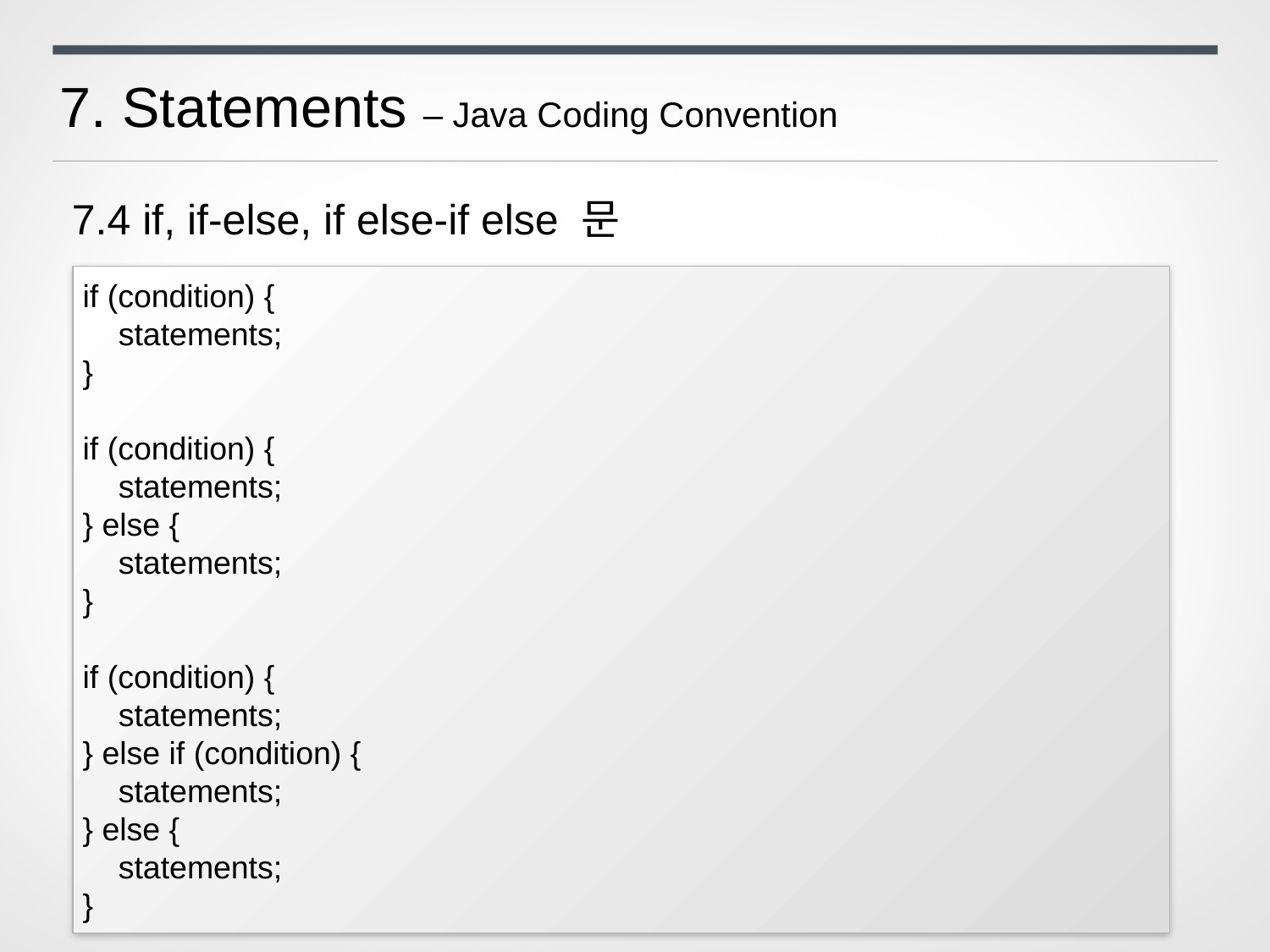

7. Statements – Java Coding Convention
7.4 if, if-else, if else-if else 문

if (condition) {
    statements;
}

if (condition) {
    statements;
} else {
    statements;
}

if (condition) {
    statements;
} else if (condition) {
    statements;
} else {
    statements;
}